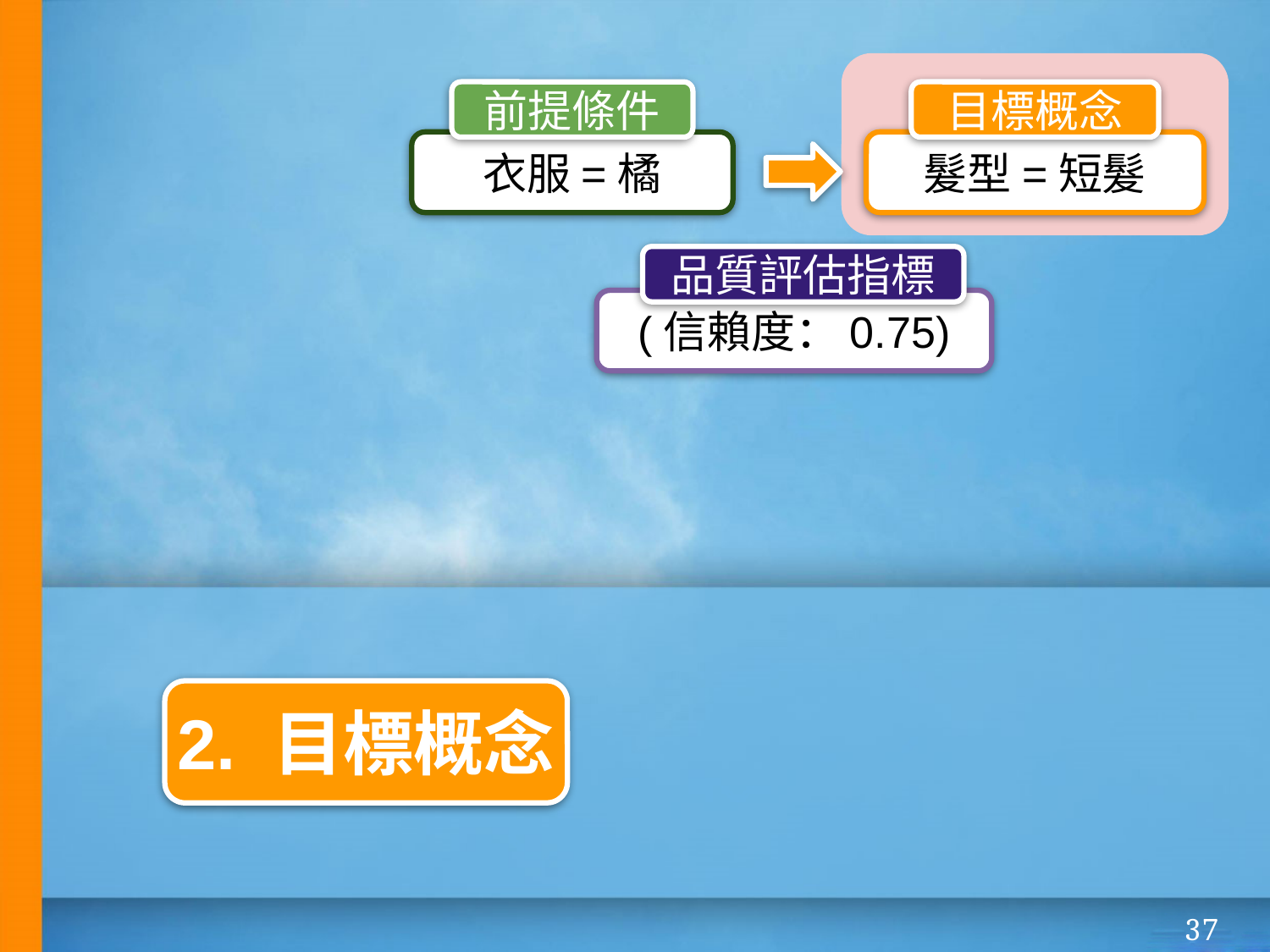

前提條件
目標概念
衣服=橘
髮型=短髮

品質評估指標
(信賴度：0.75)

#
2. 目標概念
37